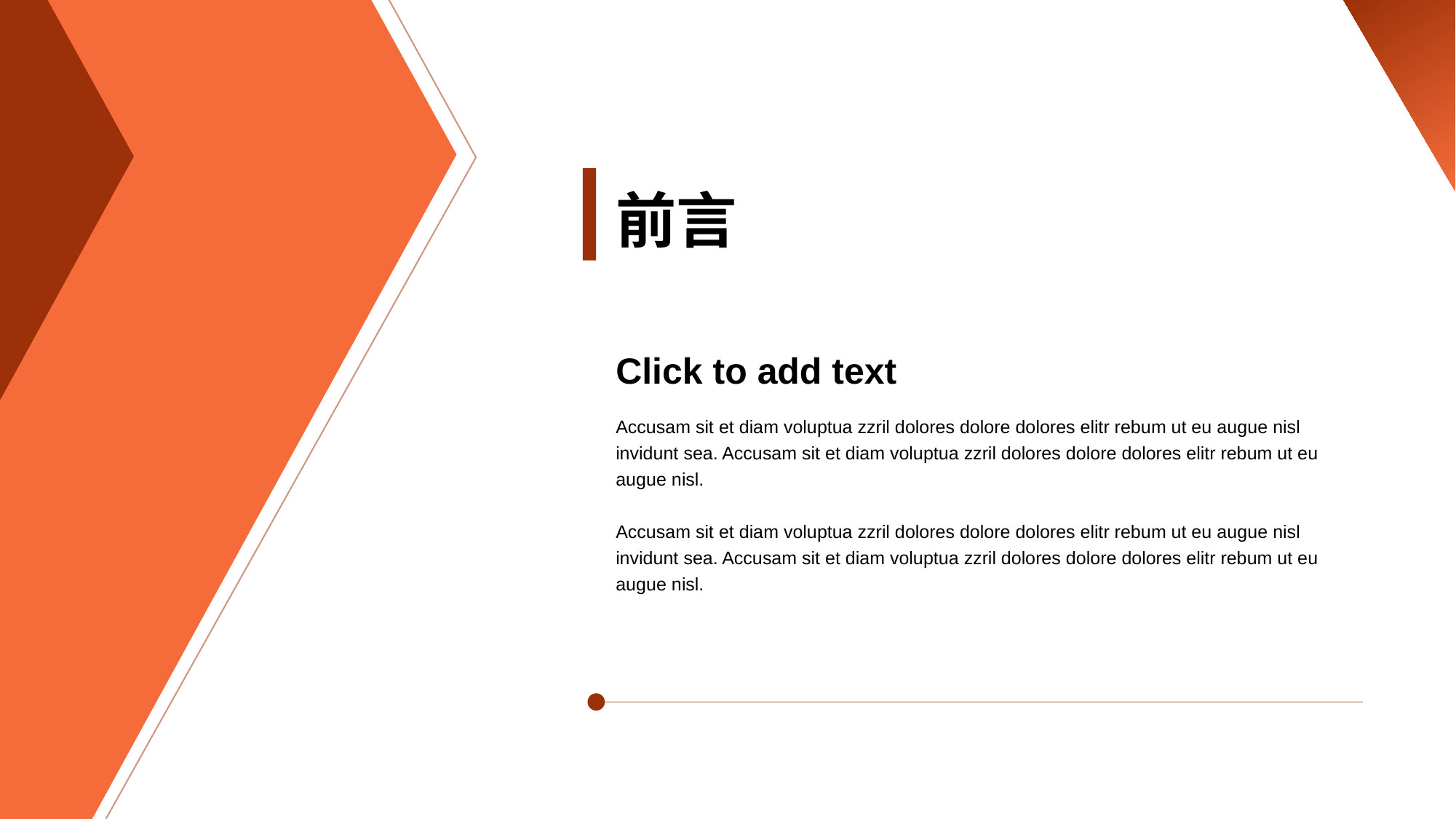

前言
Click to add text
Accusam sit et diam voluptua zzril dolores dolore dolores elitr rebum ut eu augue nisl invidunt sea. Accusam sit et diam voluptua zzril dolores dolore dolores elitr rebum ut eu augue nisl.

Accusam sit et diam voluptua zzril dolores dolore dolores elitr rebum ut eu augue nisl invidunt sea. Accusam sit et diam voluptua zzril dolores dolore dolores elitr rebum ut eu augue nisl.